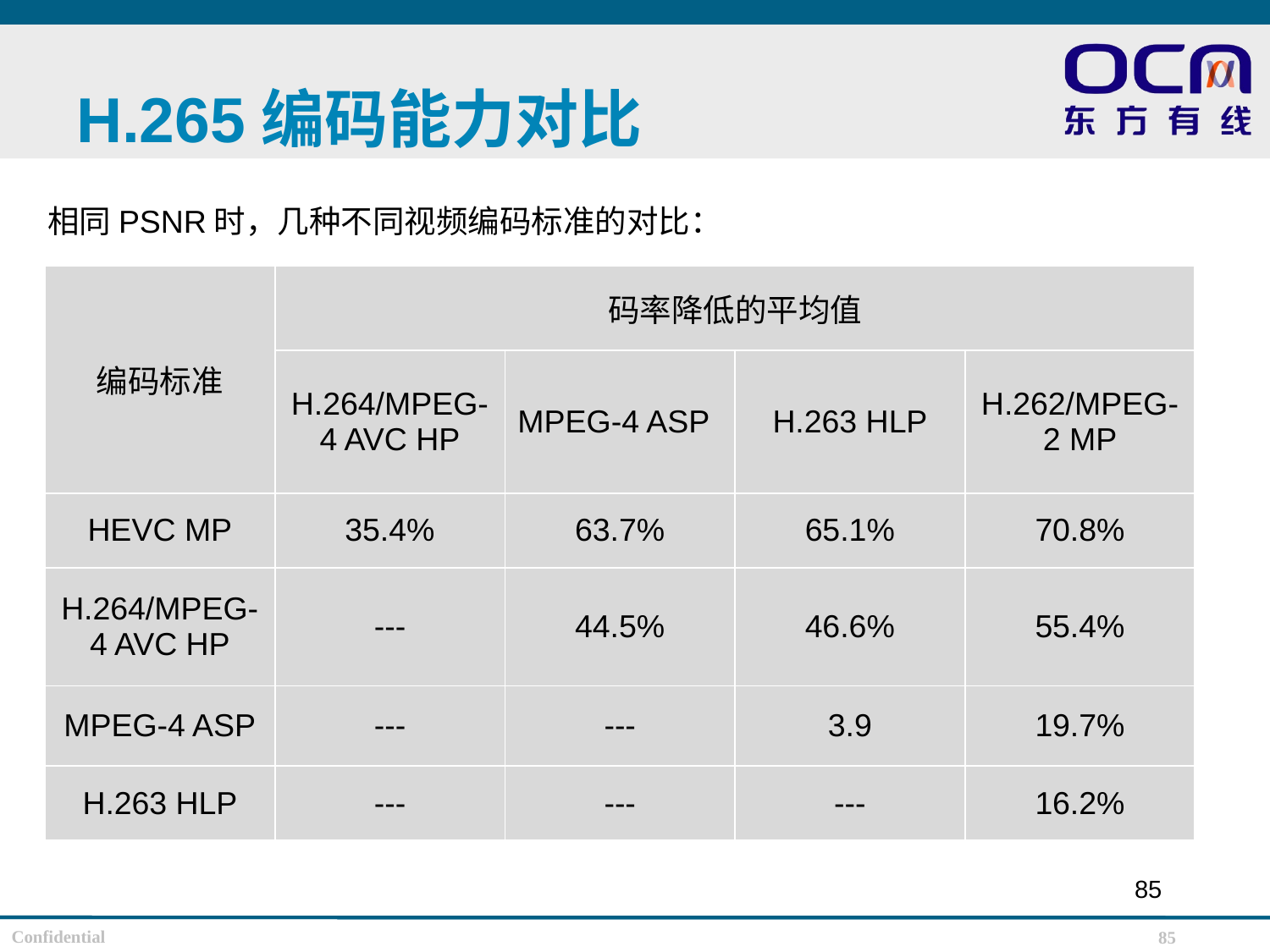

# H.265编码能力对比
相同PSNR时，几种不同视频编码标准的对比：
| 编码标准 | 码率降低的平均值 |  |  |  |
| --- | --- | --- | --- | --- |
|  | H.264/MPEG-4 AVC HP | MPEG-4 ASP | H.263 HLP | H.262/MPEG-2 MP |
| HEVC MP | 35.4% | 63.7% | 65.1% | 70.8% |
| H.264/MPEG-4 AVC HP | --- | 44.5% | 46.6% | 55.4% |
| MPEG-4 ASP | --- | --- | 3.9 | 19.7% |
| H.263 HLP | --- | --- | --- | 16.2% |
85